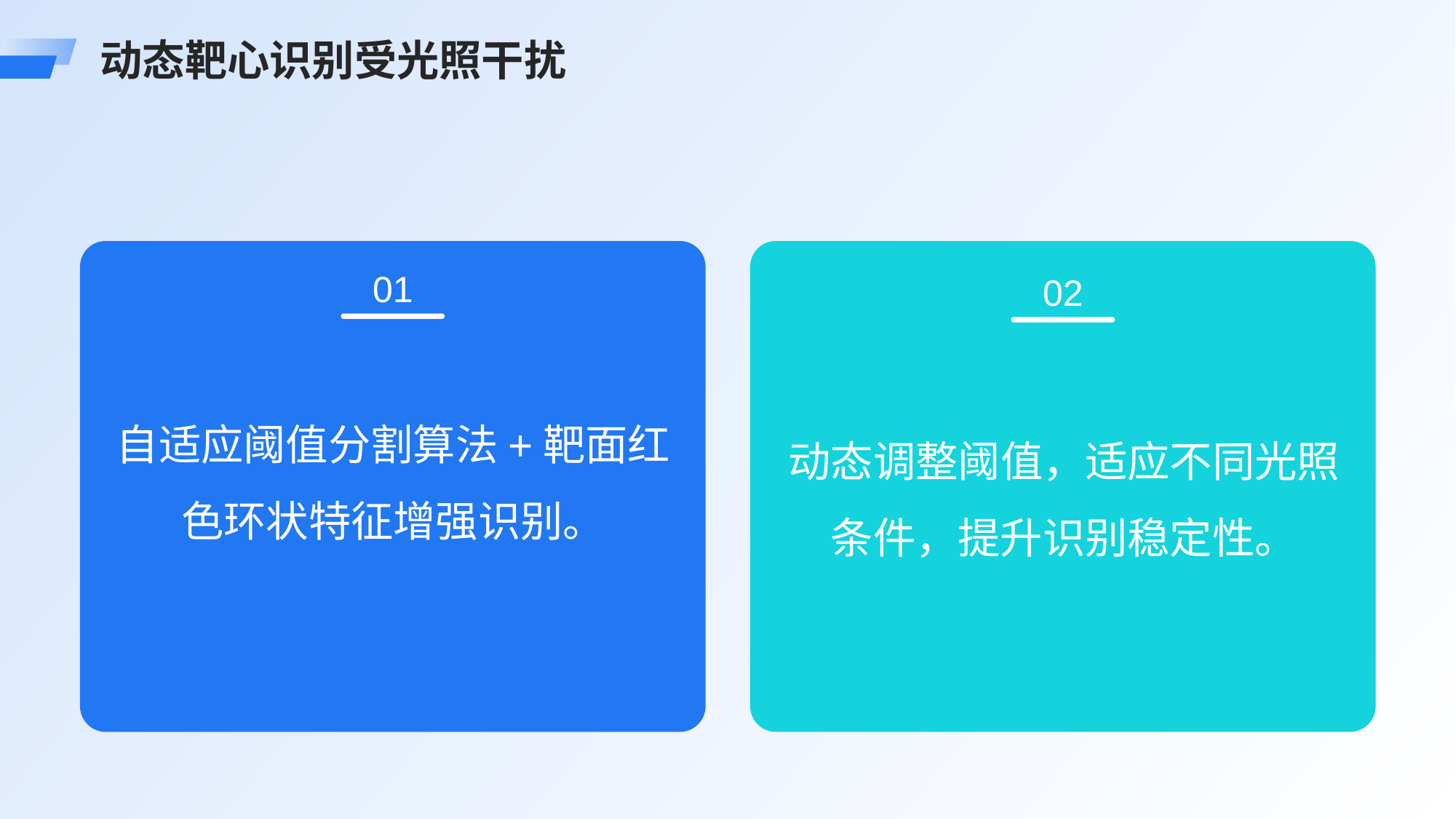

动态靶心识别受光照干扰

01
02

自适应阈值分割算法+靶面红色环状特征增强识别。
动态调整阈值，适应不同光照条件，提升识别稳定性。